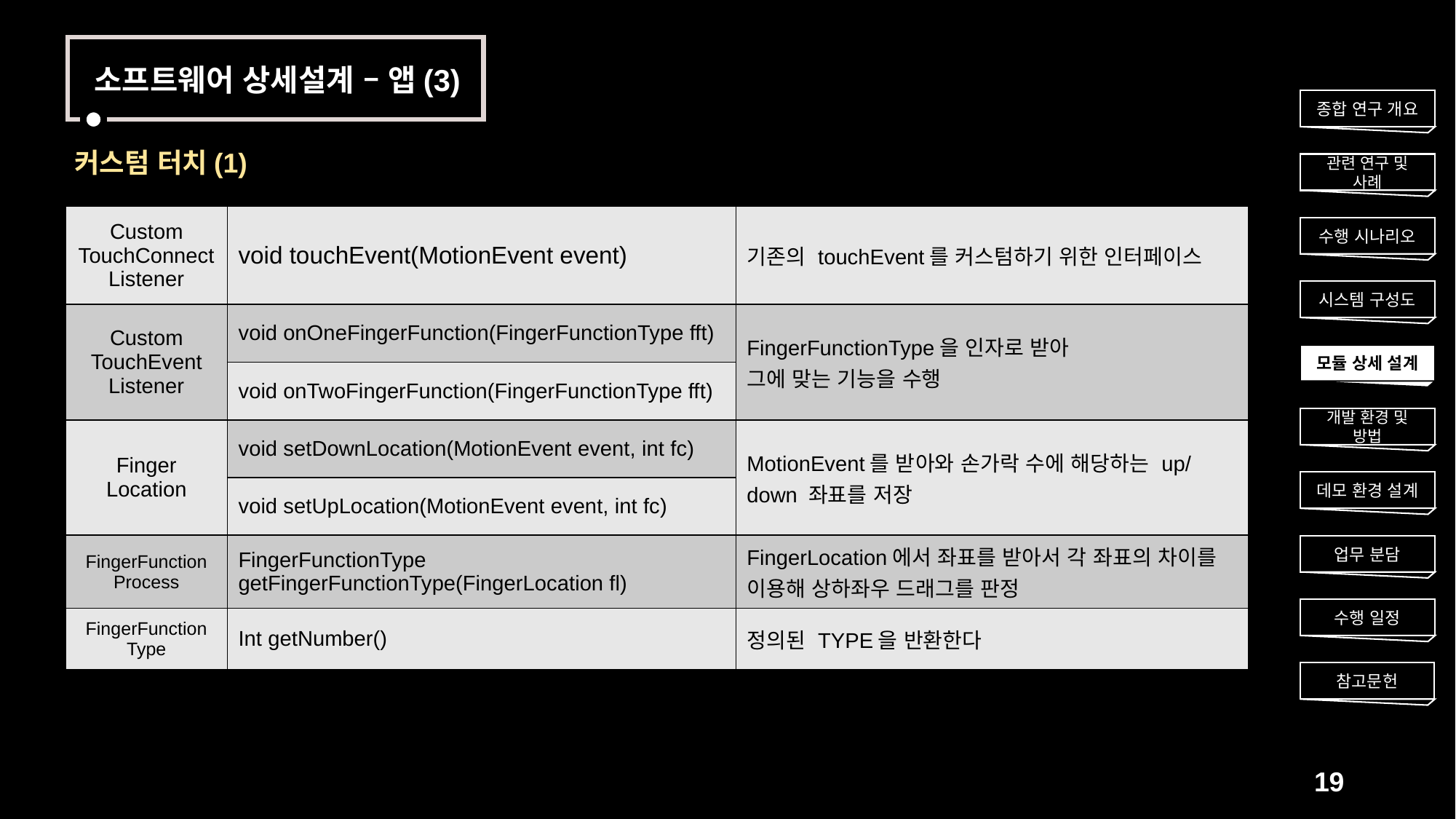

소프트웨어 상세설계 – 앱(3)
종합 연구 개요

커스텀 터치(1)
관련 연구 및 사례

| Custom TouchConnect Listener | void touchEvent(MotionEvent event) | 기존의 touchEvent를 커스텀하기 위한 인터페이스 |
| --- | --- | --- |
| Custom TouchEvent Listener | void onOneFingerFunction(FingerFunctionType fft) | FingerFunctionType을 인자로 받아 그에 맞는 기능을 수행 |
|  | void onTwoFingerFunction(FingerFunctionType fft) |  |
| Finger Location | void setDownLocation(MotionEvent event, int fc) | MotionEvent를 받아와 손가락 수에 해당하는 up/down 좌표를 저장 |
|  | void setUpLocation(MotionEvent event, int fc) |  |
| FingerFunction Process | FingerFunctionType getFingerFunctionType(FingerLocation fl) | FingerLocation에서 좌표를 받아서 각 좌표의 차이를 이용해 상하좌우 드래그를 판정 |
| FingerFunction Type | Int getNumber() | 정의된 TYPE을 반환한다 |
수행 시나리오

시스템 구성도

모듈 상세 설계

개발 환경 및 방법

데모 환경 설계

업무 분담

수행 일정

참고문헌

19